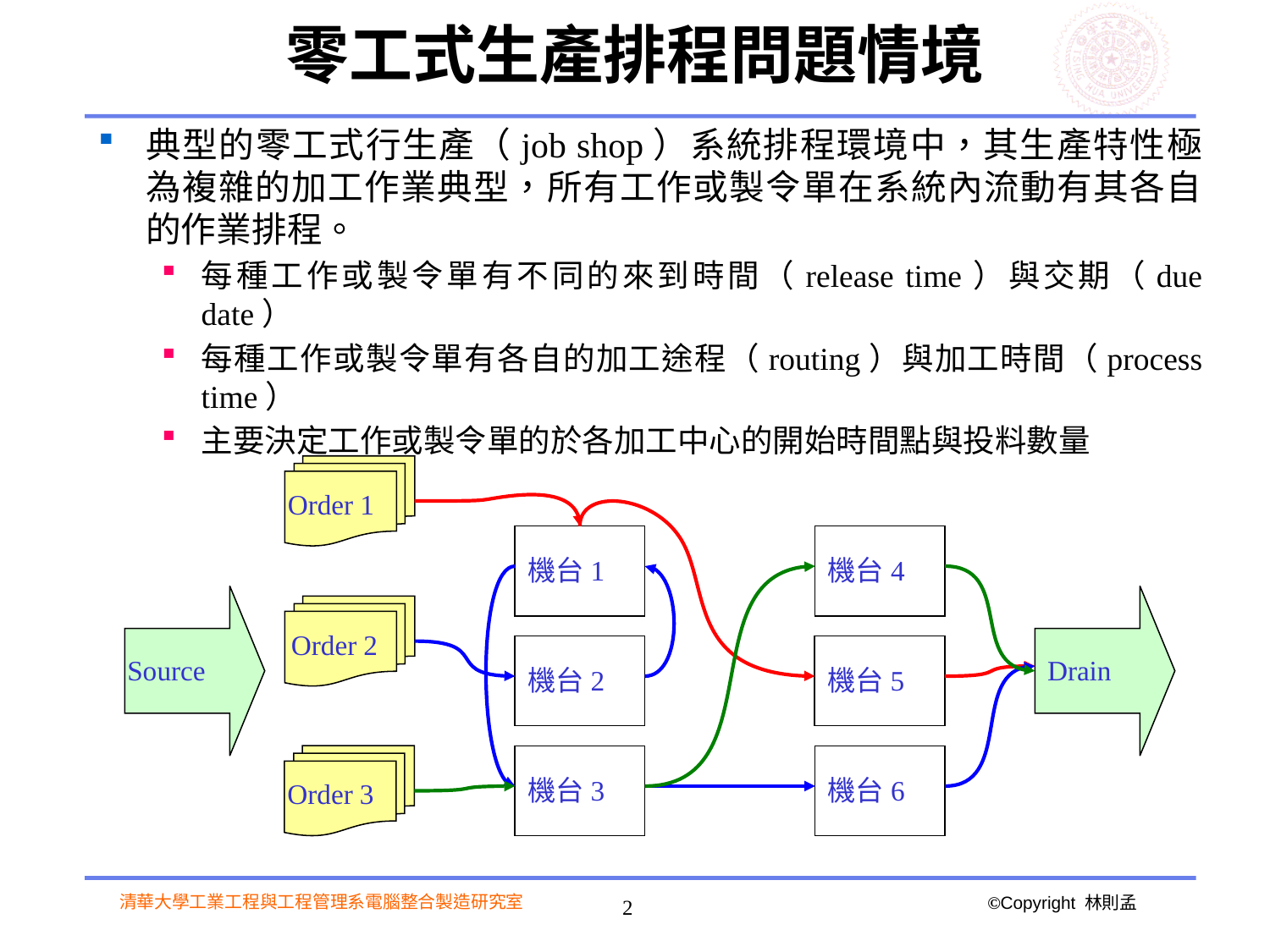

# 零工式生產排程問題情境
典型的零工式行生產（job shop）系統排程環境中，其生產特性極為複雜的加工作業典型，所有工作或製令單在系統內流動有其各自的作業排程。
每種工作或製令單有不同的來到時間（release time）與交期（due date）
每種工作或製令單有各自的加工途程（routing）與加工時間（process time）
主要決定工作或製令單的於各加工中心的開始時間點與投料數量

Order 1

機台1
機台4

Order 2

Source
Drain
機台2
機台5

機台3
機台6
Order 3